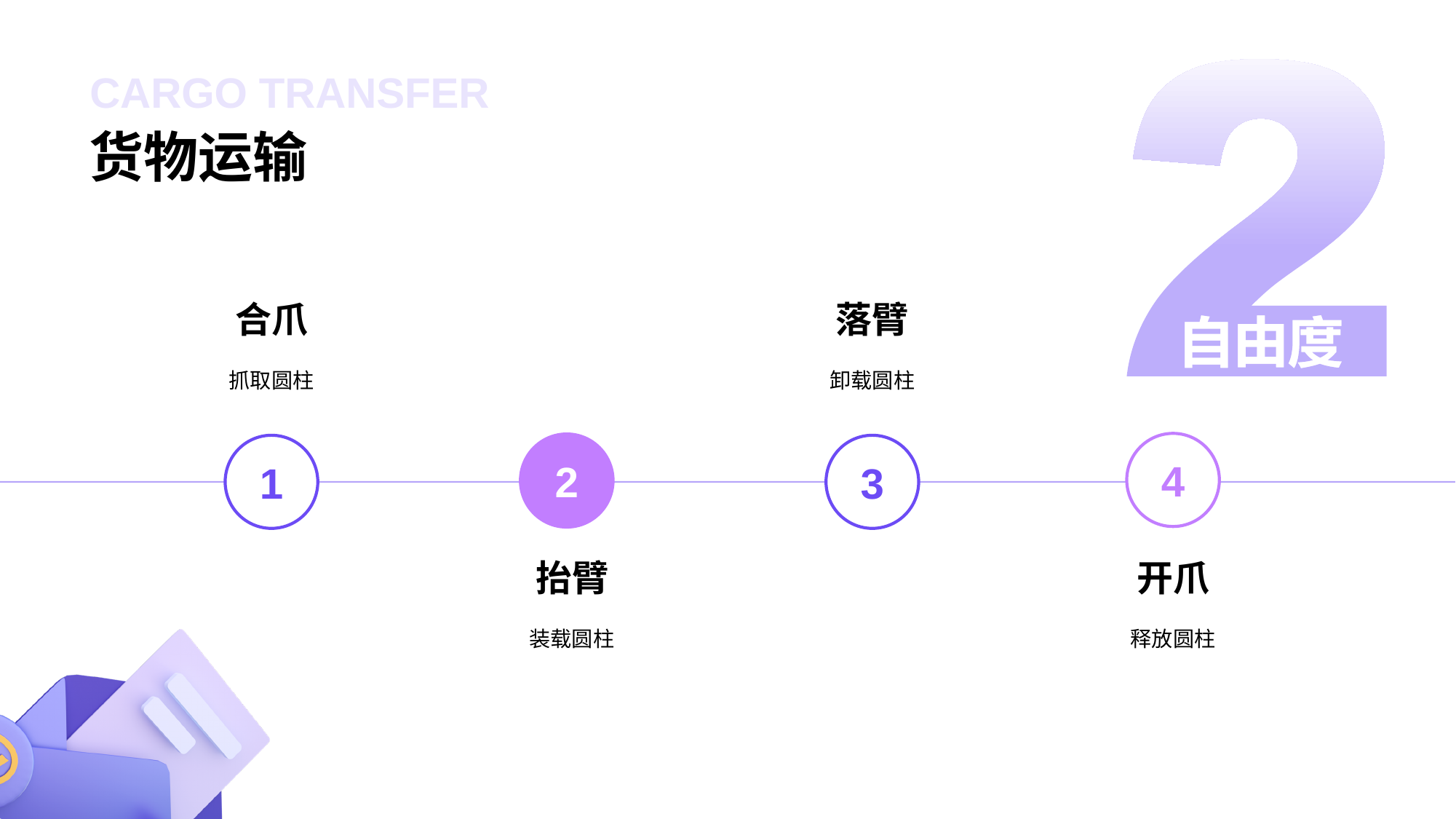

# CARGO TRANSFER

货物运输
合爪
落臂
抓取圆柱
卸载圆柱
4
2
1
3
抬臂
开爪

装载圆柱
释放圆柱